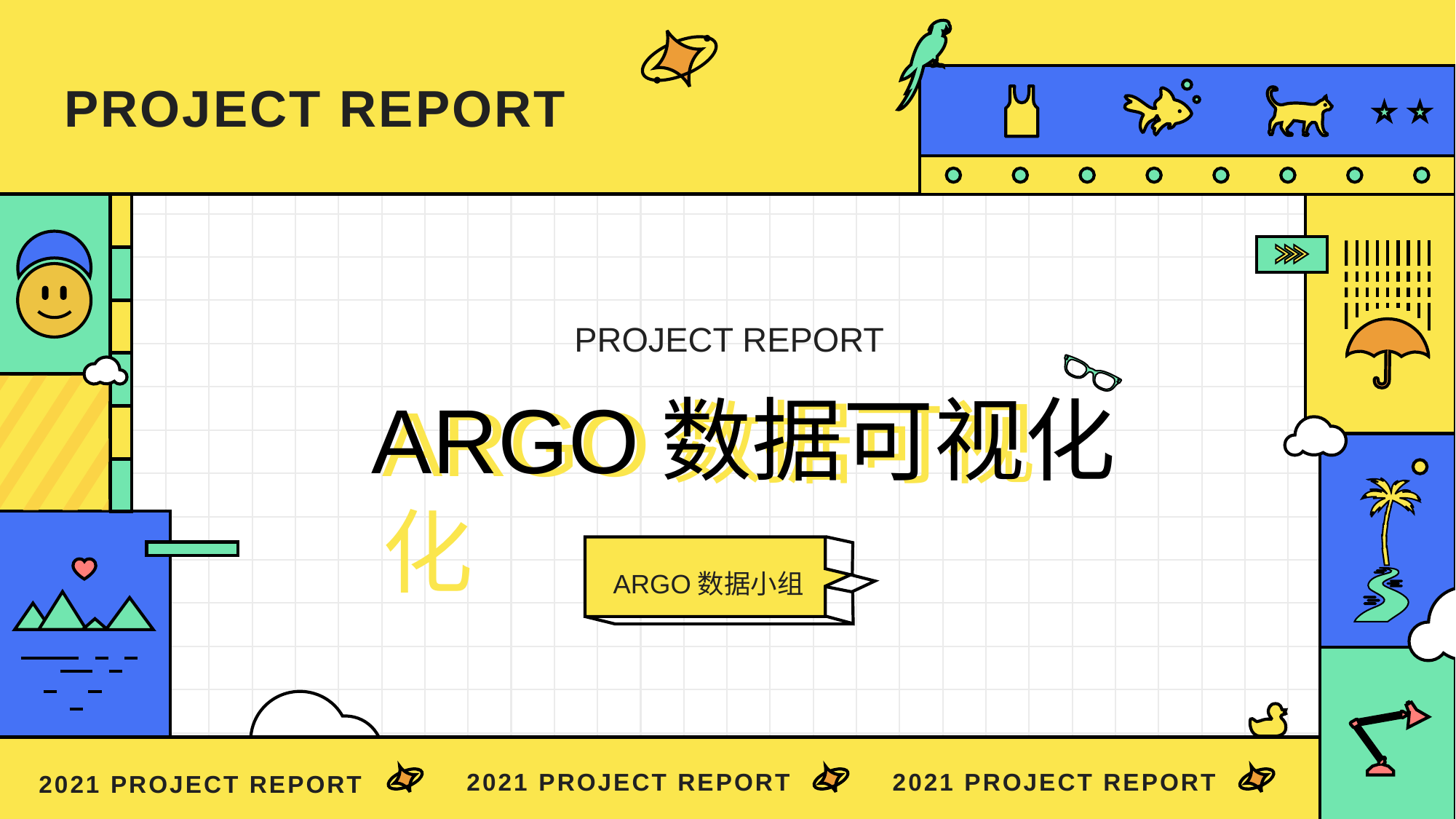

project report

project report

ARGO数据可视化
ARGO数据可视化

ARGO数据小组

2021 project report
2021 project report
2021 project report